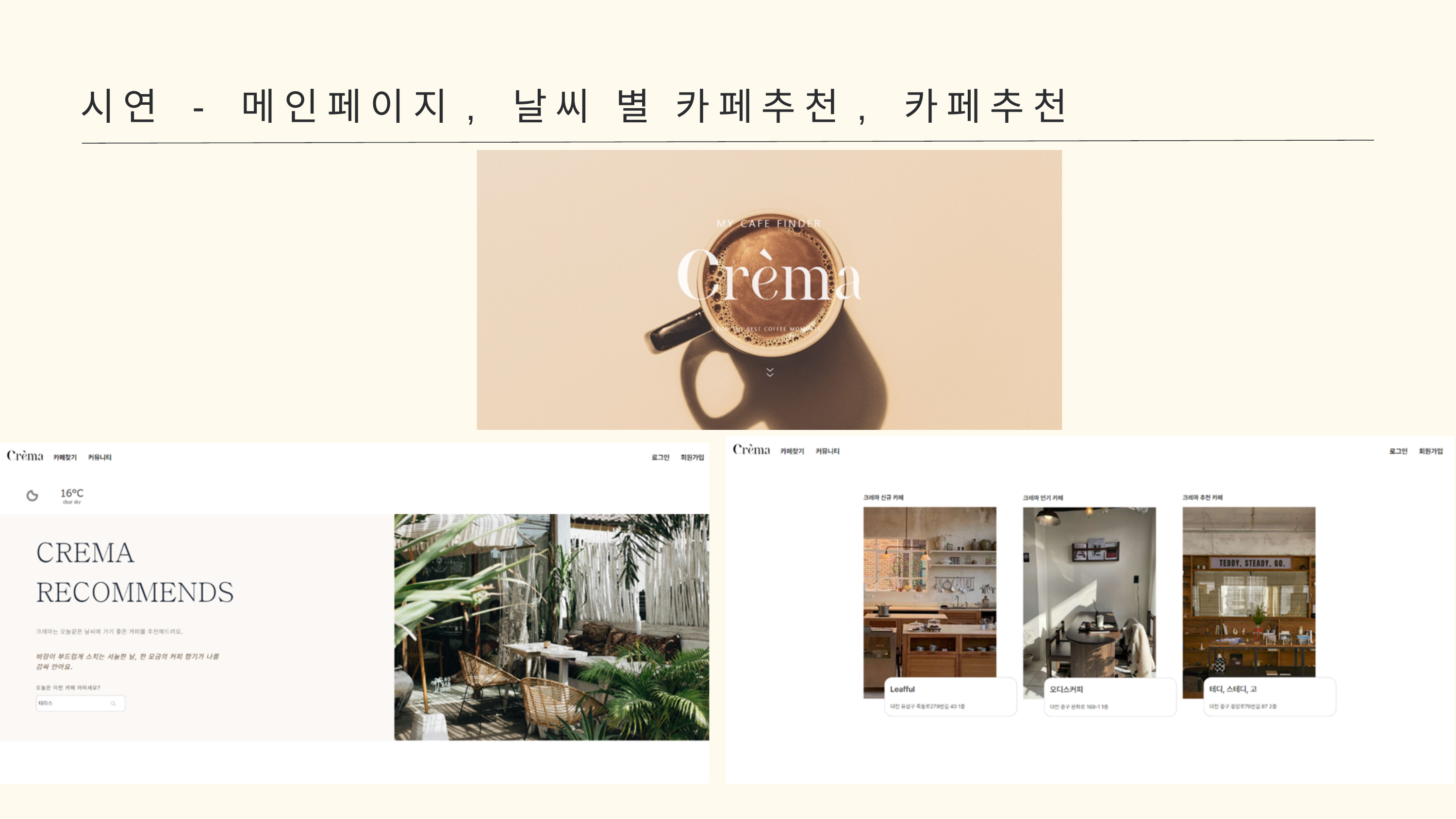

시연 - 메인페이지, 날씨 별 카페추천, 카페추천